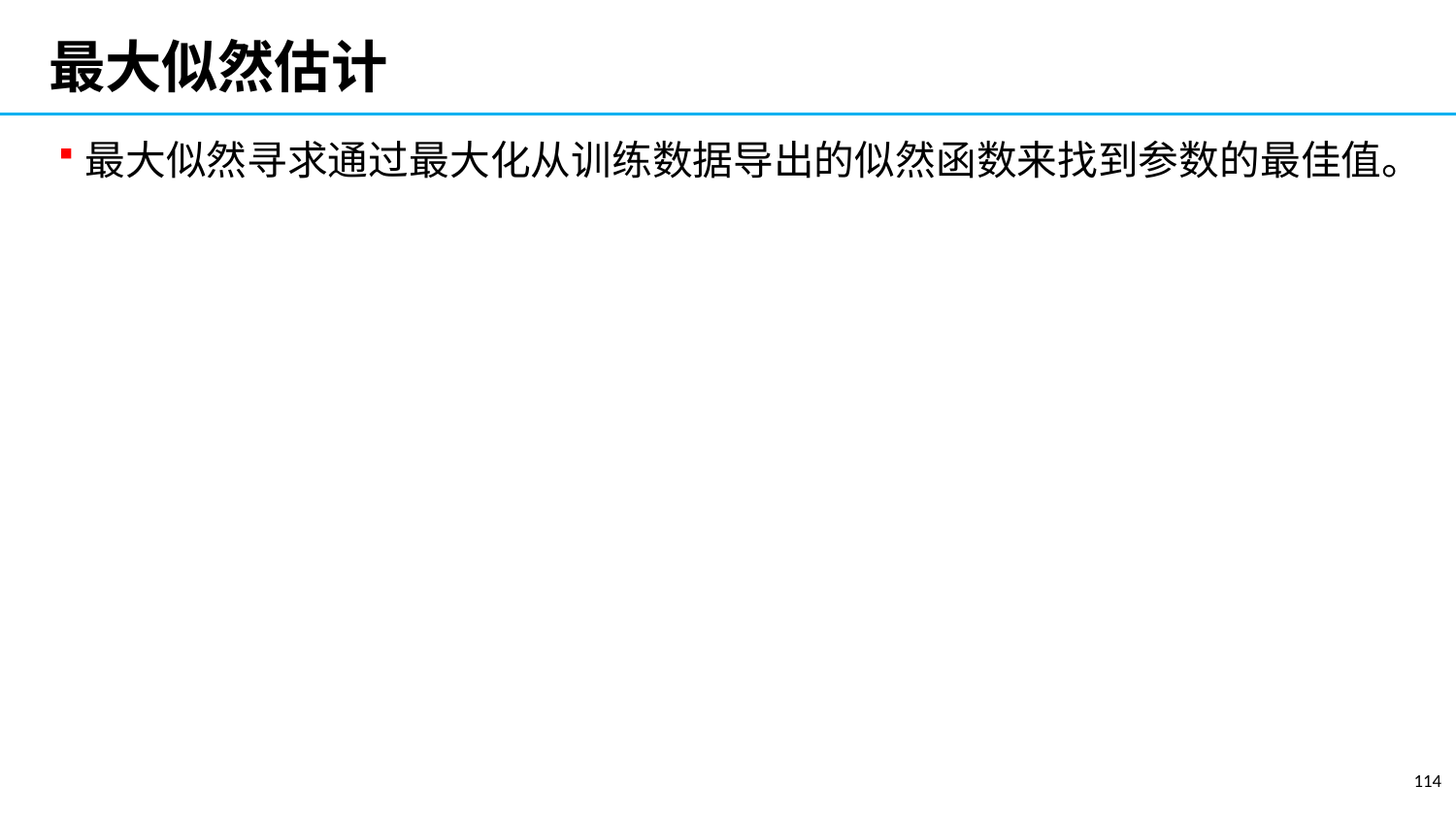

# 最大似然估计

最大似然寻求通过最大化从训练数据导出的似然函数来找到参数的最佳值。

114